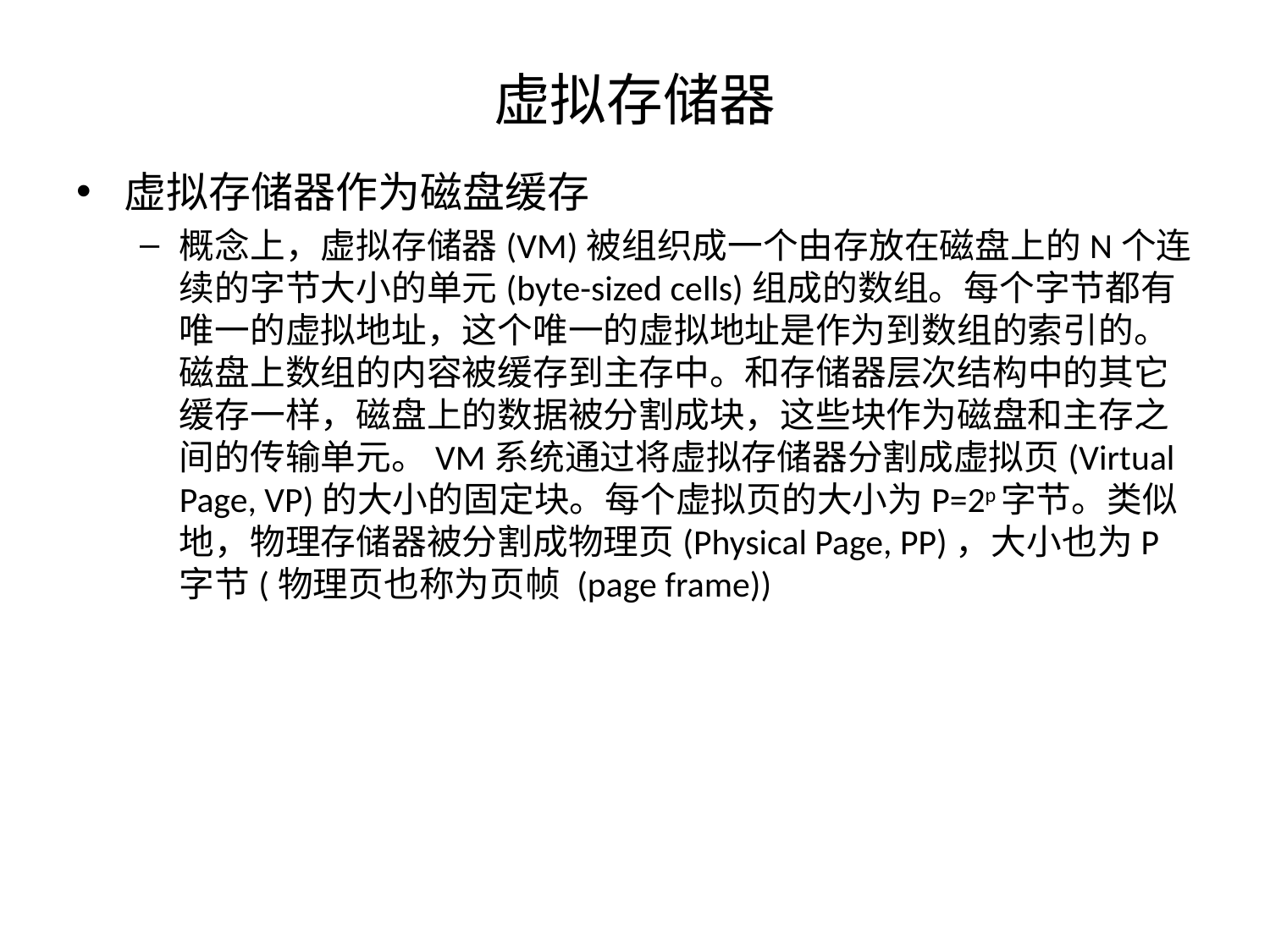

# 虚拟存储器
虚拟存储器作为磁盘缓存
概念上，虚拟存储器(VM)被组织成一个由存放在磁盘上的N个连续的字节大小的单元(byte-sized cells)组成的数组。每个字节都有唯一的虚拟地址，这个唯一的虚拟地址是作为到数组的索引的。磁盘上数组的内容被缓存到主存中。和存储器层次结构中的其它缓存一样，磁盘上的数据被分割成块，这些块作为磁盘和主存之间的传输单元。VM系统通过将虚拟存储器分割成虚拟页(Virtual Page, VP)的大小的固定块。每个虚拟页的大小为P=2p字节。类似地，物理存储器被分割成物理页(Physical Page, PP)，大小也为P字节(物理页也称为页帧 (page frame))